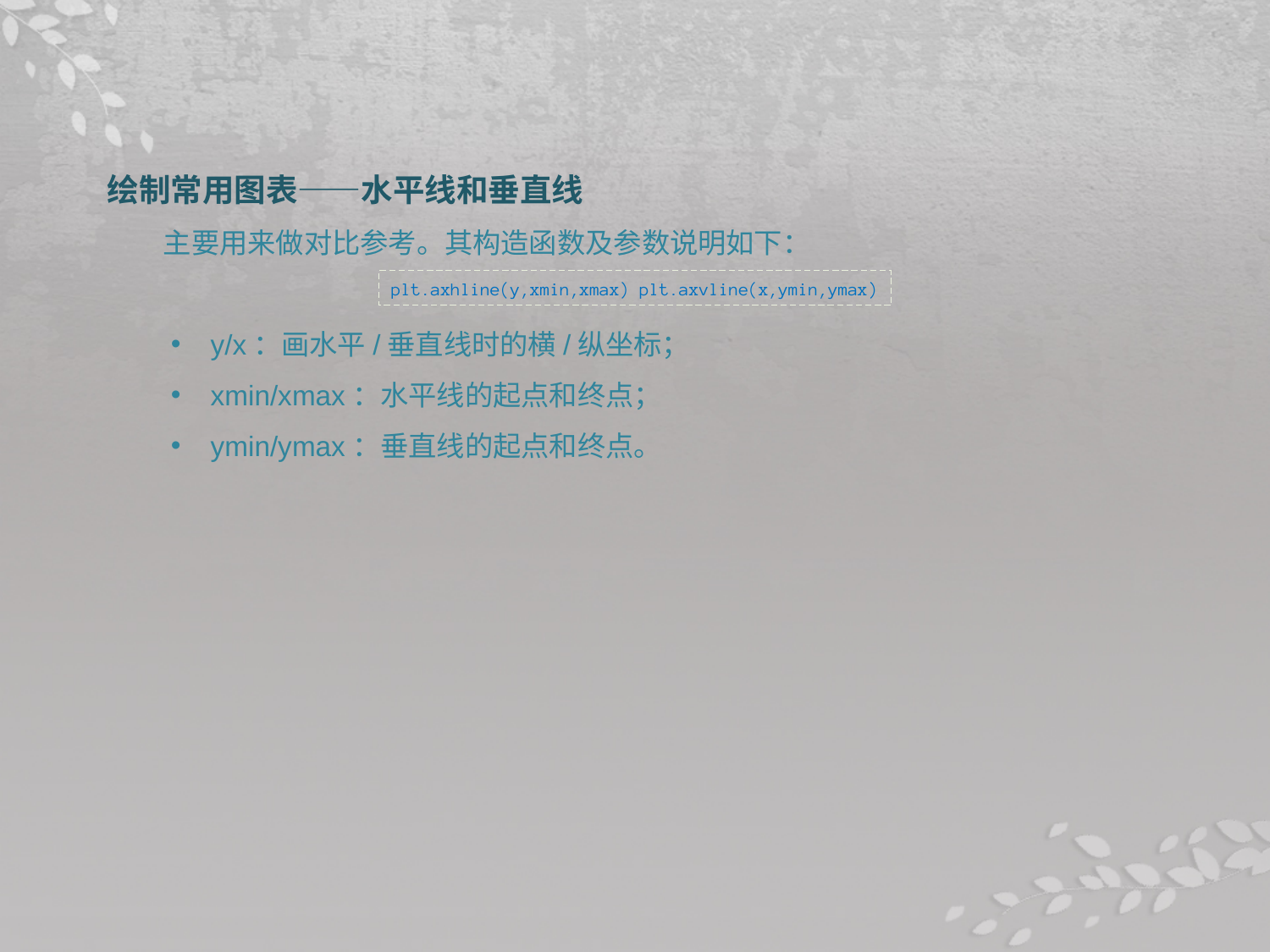

绘制常用图表——水平线和垂直线
主要用来做对比参考。其构造函数及参数说明如下：

y/x：画水平/垂直线时的横/纵坐标；
xmin/xmax：水平线的起点和终点；
ymin/ymax：垂直线的起点和终点。
plt.axhline(y,xmin,xmax) plt.axvline(x,ymin,ymax)